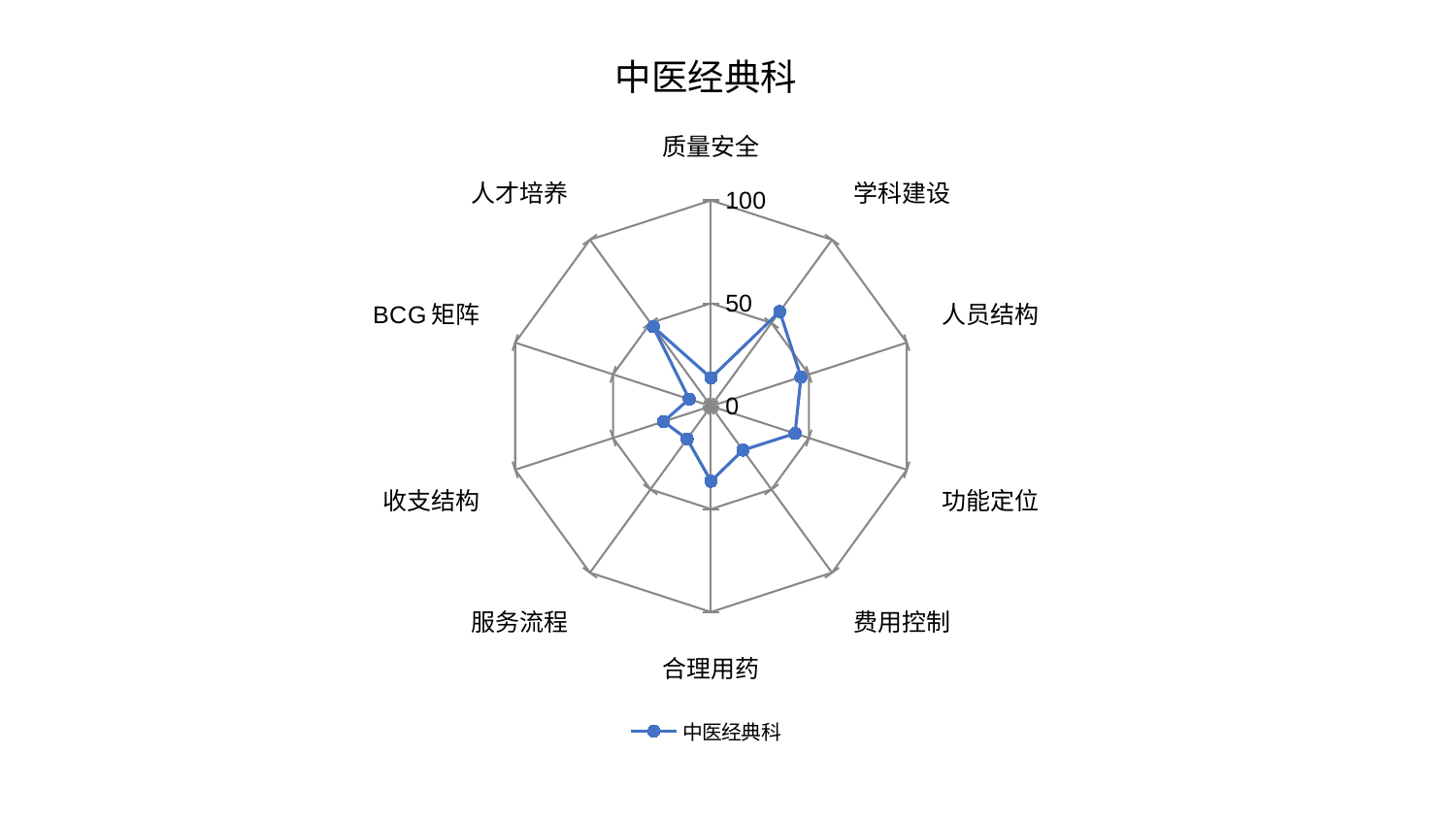

### Chart: 中医经典科

| Category | 中医经典科 |
|---|---|
| 质量安全 | 13.738912355164782 |
| 学科建设 | 56.874564755647654 |
| 人员结构 | 45.96304543342301 |
| 功能定位 | 42.95471052262767 |
| 费用控制 | 26.408670884189004 |
| 合理用药 | 36.46102101889163 |
| 服务流程 | 19.721560748865393 |
| 收支结构 | 24.241955909133242 |
| BCG矩阵 | 11.126096698022529 |
| 人才培养 | 47.695568130149404 |
137